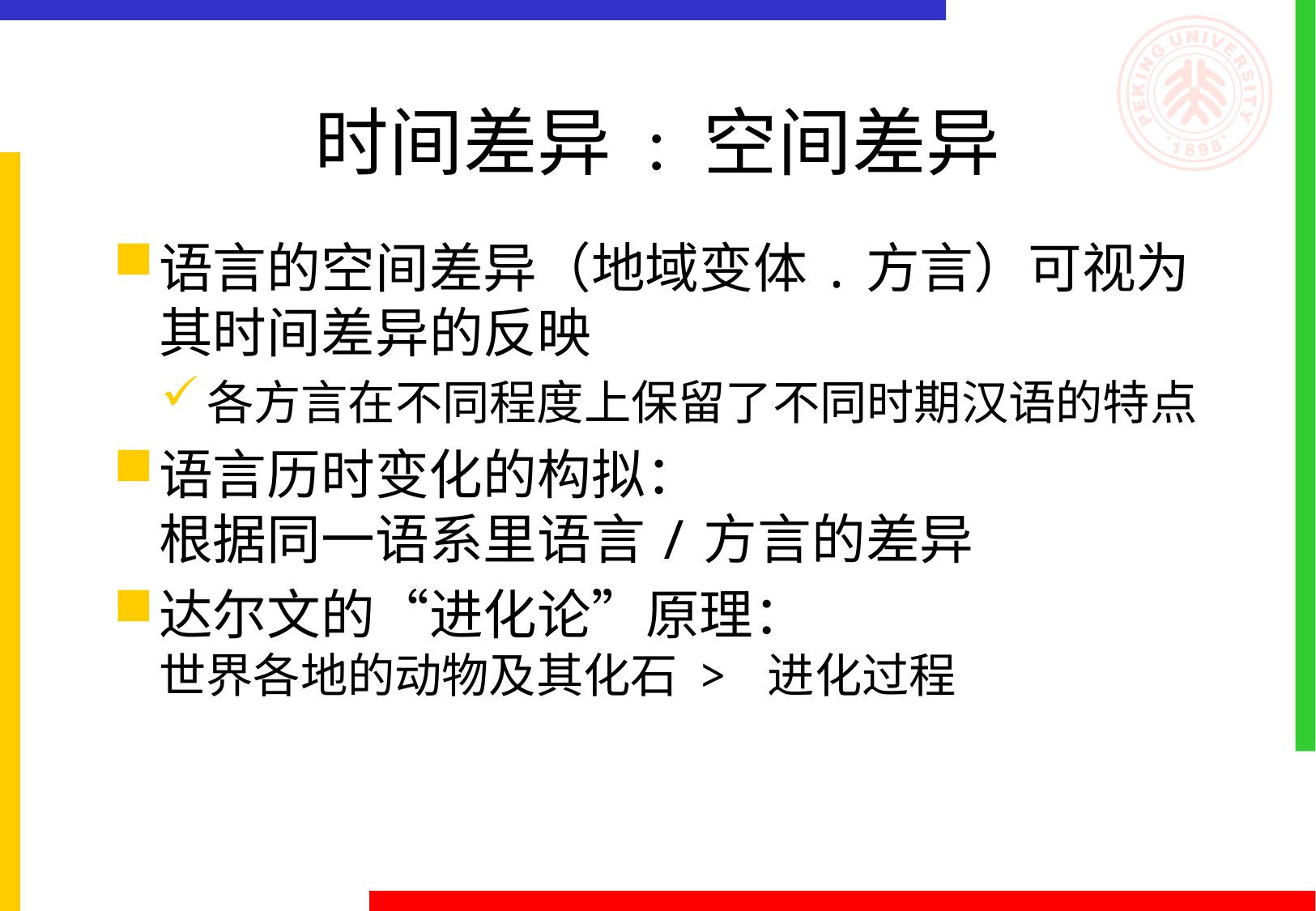

# 时间差异 : 空间差异
语言的空间差异（地域变体.方言）可视为其时间差异的反映
各方言在不同程度上保留了不同时期汉语的特点
语言历时变化的构拟：
根据同一语系里语言/方言的差异
达尔文的“进化论”原理：
世界各地的动物及其化石 > 进化过程